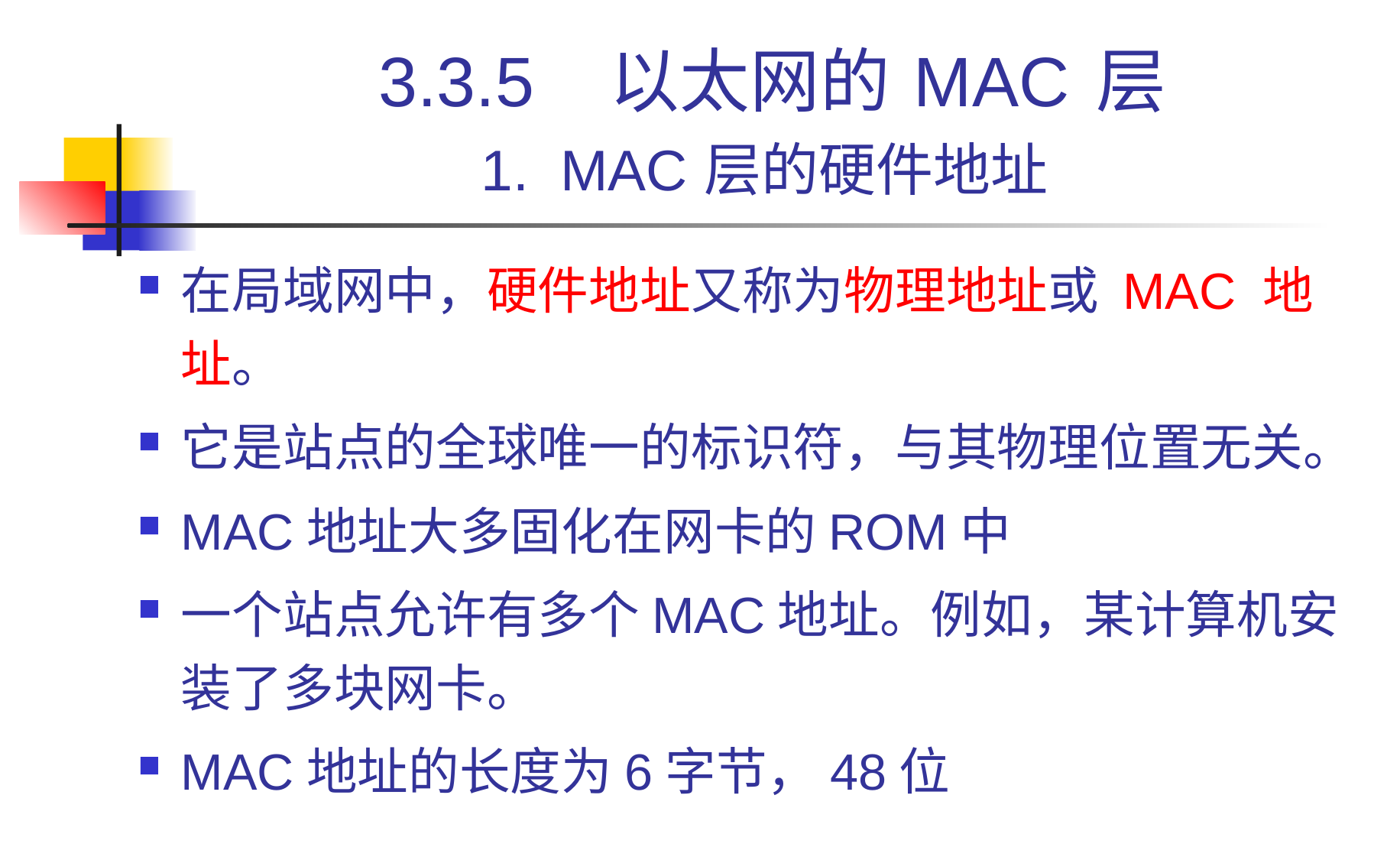

# 3.3.5   以太网的 MAC 层 1.  MAC 层的硬件地址
在局域网中，硬件地址又称为物理地址或 MAC 地址。
它是站点的全球唯一的标识符，与其物理位置无关。
MAC地址大多固化在网卡的ROM中
一个站点允许有多个MAC地址。例如，某计算机安装了多块网卡。
MAC地址的长度为6字节，48位